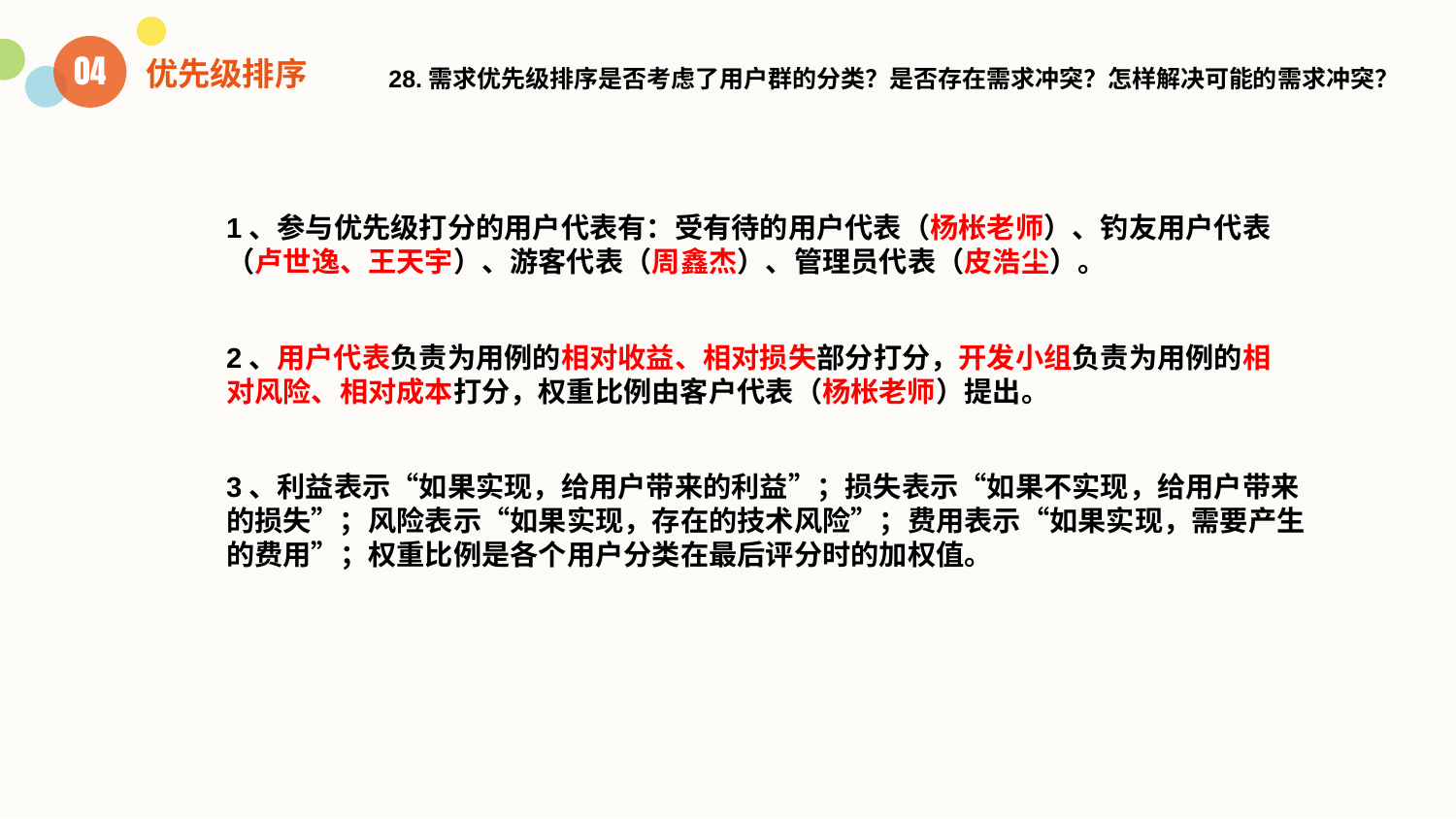

04
优先级排序
28.需求优先级排序是否考虑了用户群的分类？是否存在需求冲突？怎样解决可能的需求冲突？

1、参与优先级打分的用户代表有：受有待的用户代表（杨枨老师）、钓友用户代表（卢世逸、王天宇）、游客代表（周鑫杰）、管理员代表（皮浩尘）。
2、用户代表负责为用例的相对收益、相对损失部分打分，开发小组负责为用例的相对风险、相对成本打分，权重比例由客户代表（杨枨老师）提出。
3、利益表示“如果实现，给用户带来的利益”；损失表示“如果不实现，给用户带来的损失”；风险表示“如果实现，存在的技术风险”；费用表示“如果实现，需要产生的费用”；权重比例是各个用户分类在最后评分时的加权值。